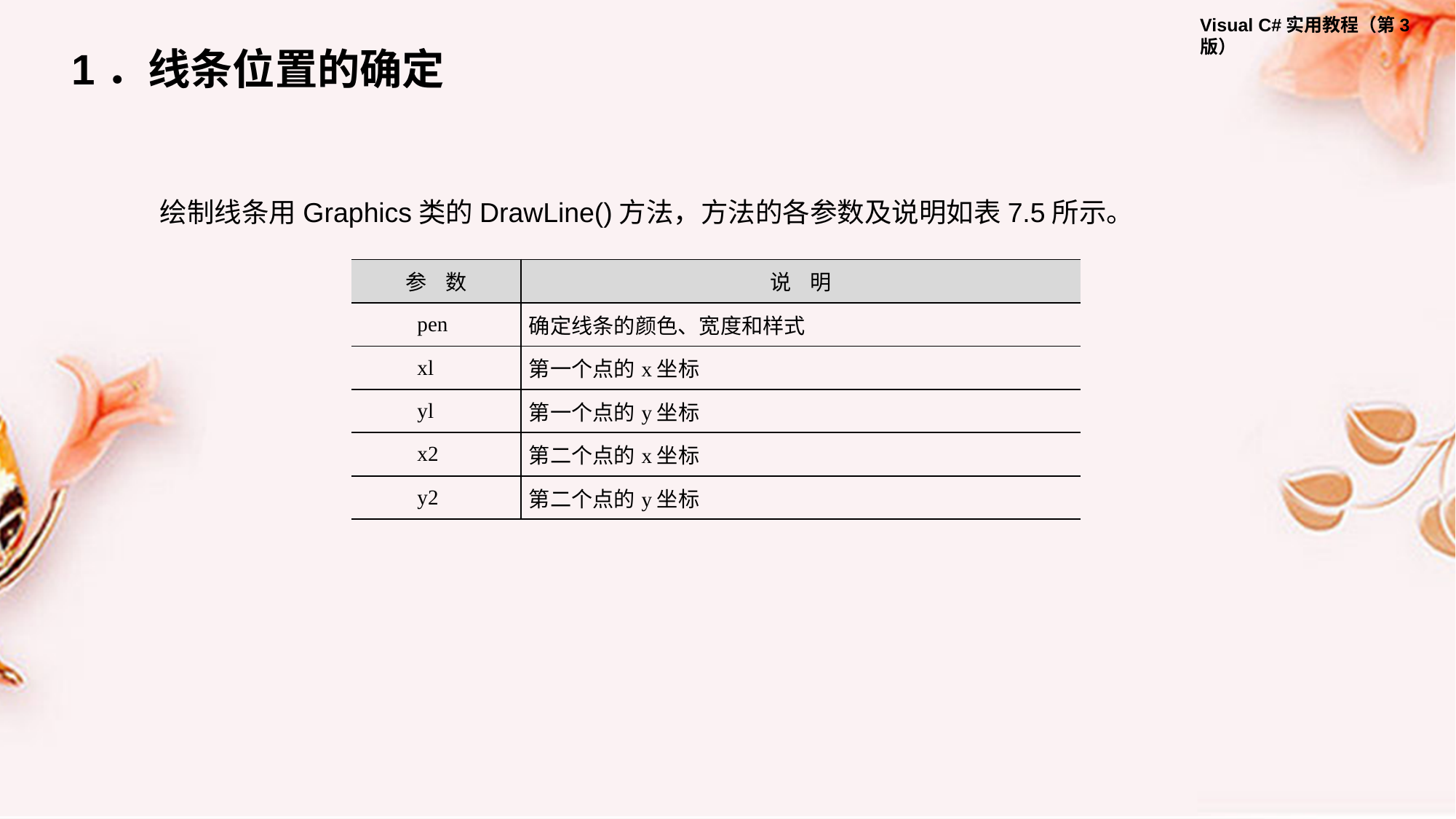

1．线条位置的确定
绘制线条用Graphics类的DrawLine()方法，方法的各参数及说明如表7.5所示。
| 参 数 | 说 明 |
| --- | --- |
| pen | 确定线条的颜色、宽度和样式 |
| xl | 第一个点的x坐标 |
| yl | 第一个点的y坐标 |
| x2 | 第二个点的x坐标 |
| y2 | 第二个点的y坐标 |